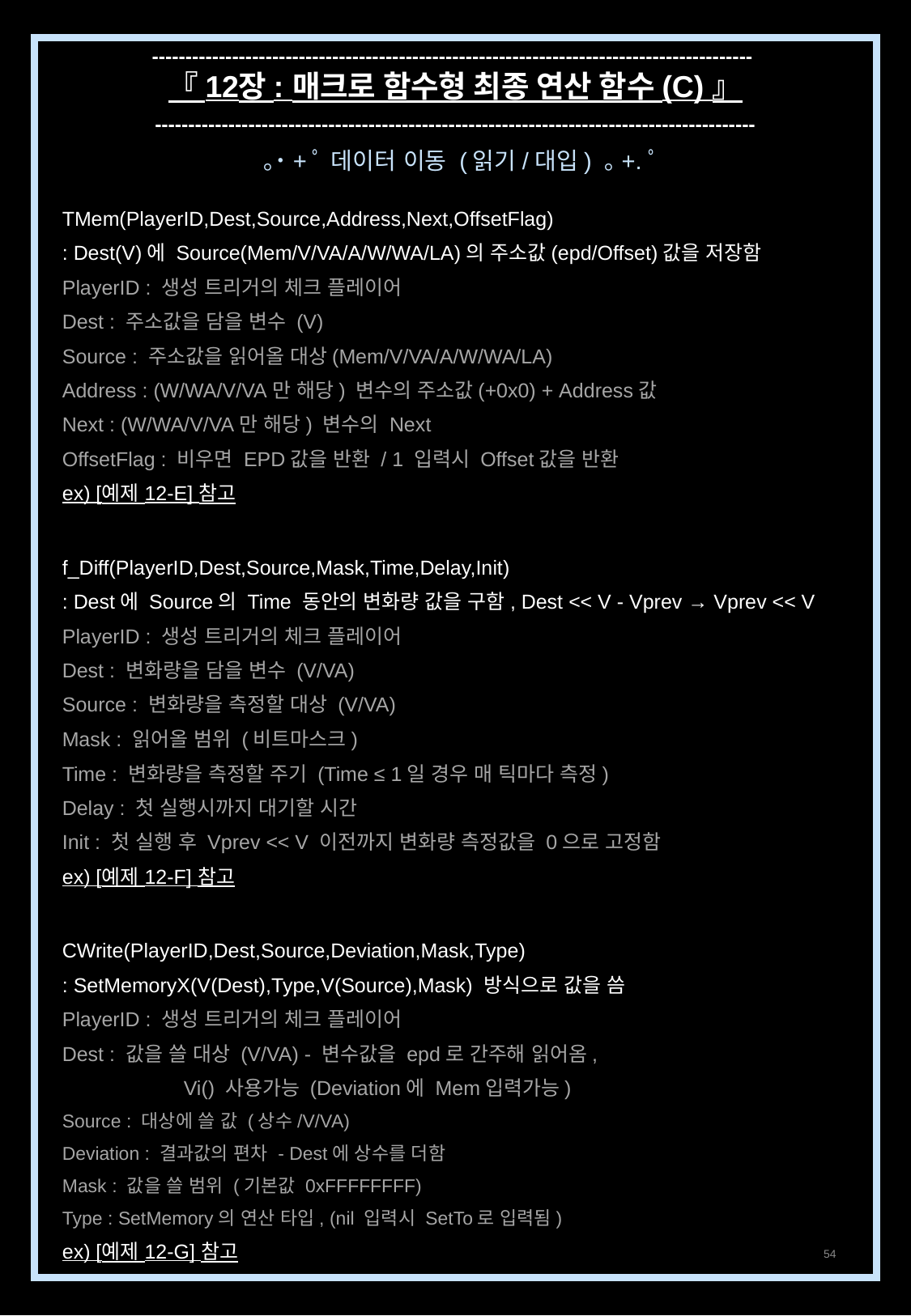

------------------------------------------------------------------------------------------
『 12장 : 매크로 함수형 최종 연산 함수 (C) 』
------------------------------------------------------------------------------------------

｡˙+ﾟ 데이터 이동 (읽기/대입) ｡+.ﾟ
TMem(PlayerID,Dest,Source,Address,Next,OffsetFlag)
: Dest(V)에 Source(Mem/V/VA/A/W/WA/LA)의 주소값(epd/Offset)값을 저장함
PlayerID : 생성 트리거의 체크 플레이어
Dest : 주소값을 담을 변수 (V)
Source : 주소값을 읽어올 대상(Mem/V/VA/A/W/WA/LA)
Address : (W/WA/V/VA만 해당) 변수의 주소값(+0x0) + Address값
Next : (W/WA/V/VA만 해당) 변수의 Next
OffsetFlag : 비우면 EPD값을 반환 / 1 입력시 Offset값을 반환
ex) [예제 12-E] 참고

f_Diff(PlayerID,Dest,Source,Mask,Time,Delay,Init)
: Dest에 Source의 Time 동안의 변화량 값을 구함, Dest << V - Vprev → Vprev << V
PlayerID : 생성 트리거의 체크 플레이어
Dest : 변화량을 담을 변수 (V/VA)
Source : 변화량을 측정할 대상 (V/VA)
Mask : 읽어올 범위 (비트마스크)
Time : 변화량을 측정할 주기 (Time ≤ 1일 경우 매 틱마다 측정)
Delay : 첫 실행시까지 대기할 시간
Init : 첫 실행 후 Vprev << V 이전까지 변화량 측정값을 0으로 고정함
ex) [예제 12-F] 참고

CWrite(PlayerID,Dest,Source,Deviation,Mask,Type)
: SetMemoryX(V(Dest),Type,V(Source),Mask) 방식으로 값을 씀
PlayerID : 생성 트리거의 체크 플레이어
Dest : 값을 쓸 대상 (V/VA) - 변수값을 epd로 간주해 읽어옴,
	Vi() 사용가능 (Deviation에 Mem입력가능)
Source : 대상에 쓸 값 (상수/V/VA)
Deviation : 결과값의 편차 - Dest에 상수를 더함
Mask : 값을 쓸 범위 (기본값 0xFFFFFFFF)
Type : SetMemory의 연산 타입, (nil 입력시 SetTo로 입력됨)
ex) [예제 12-G] 참고
54